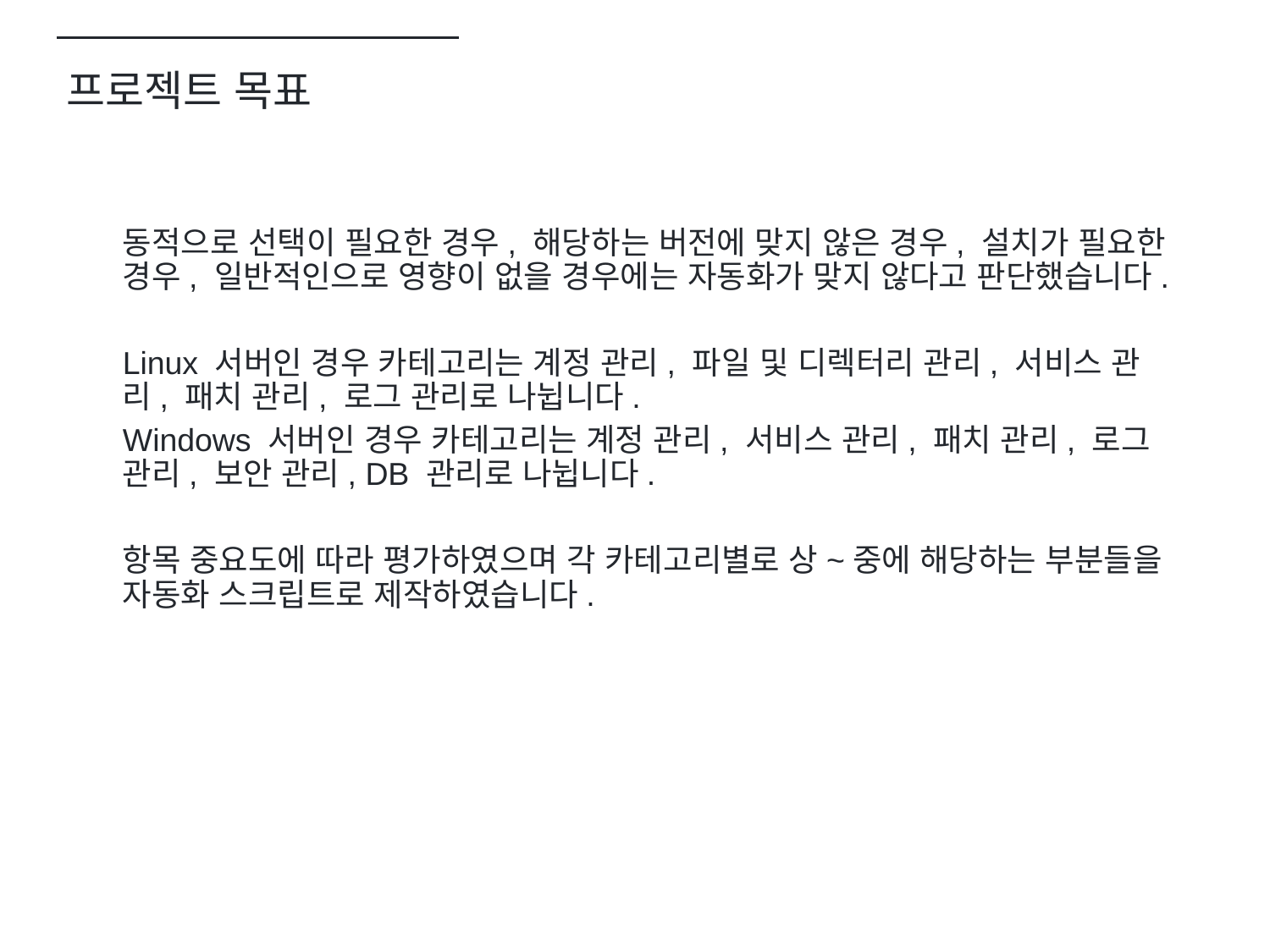

프로젝트 목표
동적으로 선택이 필요한 경우, 해당하는 버전에 맞지 않은 경우, 설치가 필요한 경우, 일반적인으로 영향이 없을 경우에는 자동화가 맞지 않다고 판단했습니다.

Linux 서버인 경우 카테고리는 계정 관리, 파일 및 디렉터리 관리, 서비스 관리, 패치 관리, 로그 관리로 나뉩니다.
Windows 서버인 경우 카테고리는 계정 관리, 서비스 관리, 패치 관리, 로그 관리, 보안 관리, DB 관리로 나뉩니다.

항목 중요도에 따라 평가하였으며 각 카테고리별로 상~중에 해당하는 부분들을 자동화 스크립트로 제작하였습니다.